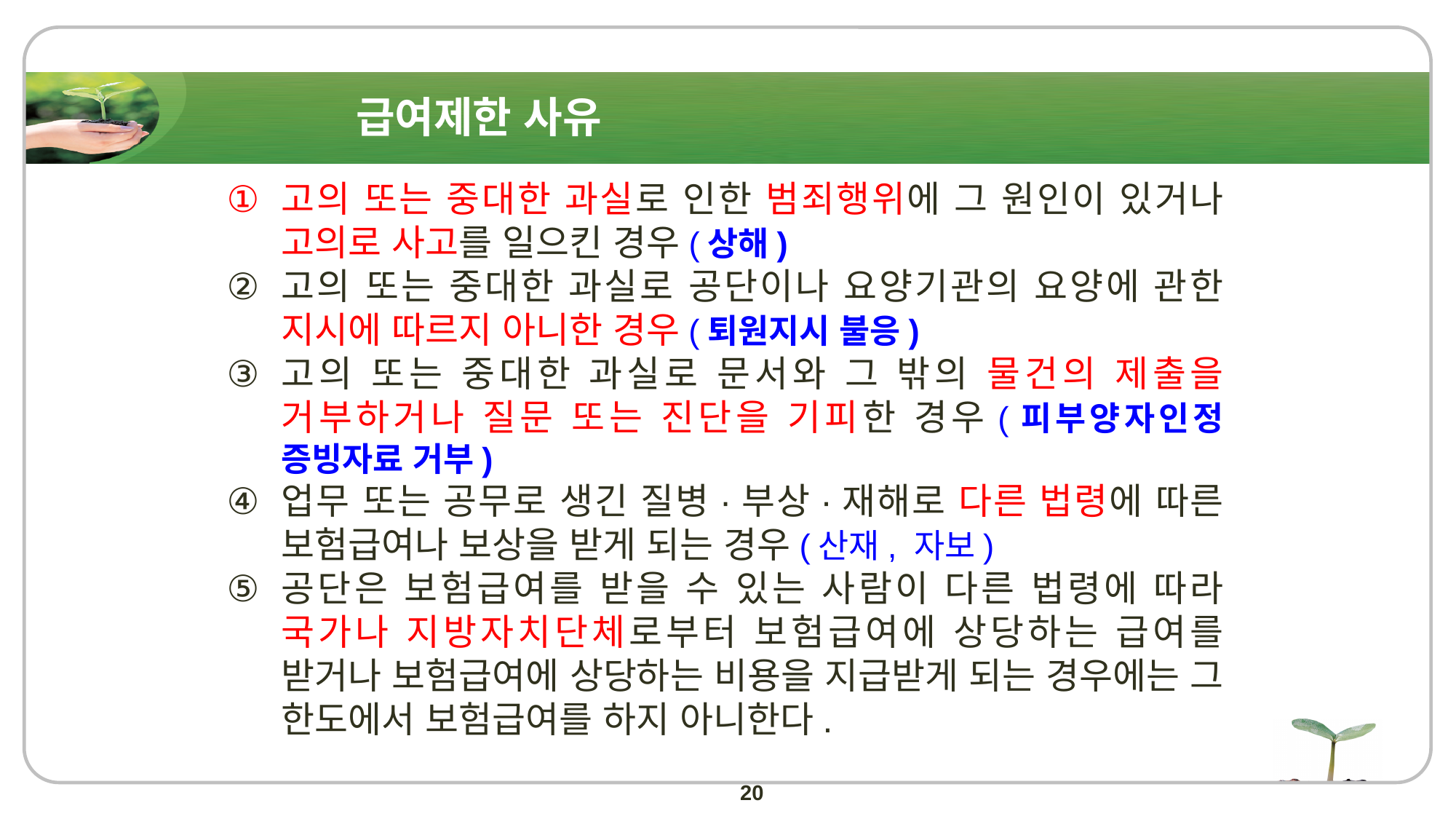

급여제한 사유
고의 또는 중대한 과실로 인한 범죄행위에 그 원인이 있거나 고의로 사고를 일으킨 경우(상해)
고의 또는 중대한 과실로 공단이나 요양기관의 요양에 관한 지시에 따르지 아니한 경우(퇴원지시 불응)
고의 또는 중대한 과실로 문서와 그 밖의 물건의 제출을 거부하거나 질문 또는 진단을 기피한 경우(피부양자인정 증빙자료 거부)
업무 또는 공무로 생긴 질병·부상·재해로 다른 법령에 따른 보험급여나 보상을 받게 되는 경우(산재, 자보)
공단은 보험급여를 받을 수 있는 사람이 다른 법령에 따라 국가나 지방자치단체로부터 보험급여에 상당하는 급여를 받거나 보험급여에 상당하는 비용을 지급받게 되는 경우에는 그 한도에서 보험급여를 하지 아니한다.
20